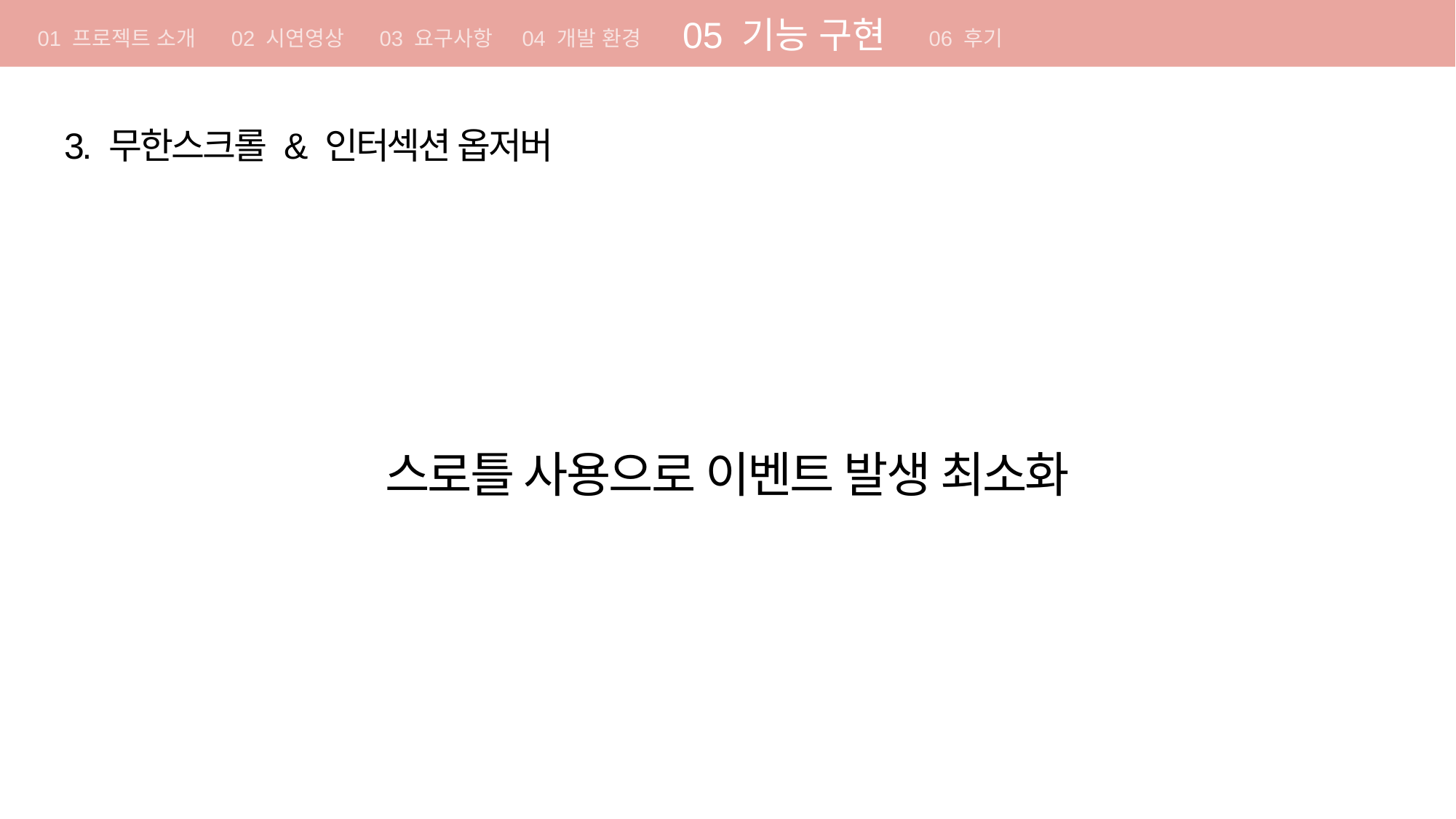

01 기획의도
01 기획의도
05 기능 구현
개발 방법론       컨벤션 원칙       요구사항       구현 방법       일정
01 프로젝트 소개     02 시연영상     03 요구사항    04 개발 환경
06 후기
01 기획의도
개발 방법론       컨벤션 원칙       요구사항       구현 방법       일정
04 요구사항
구현 방법     일정
기획 의도     개발 방법론      컨벤션 원칙
3. 무한스크롤 & 인터섹션 옵저버

스로틀 사용으로 이벤트 발생 최소화